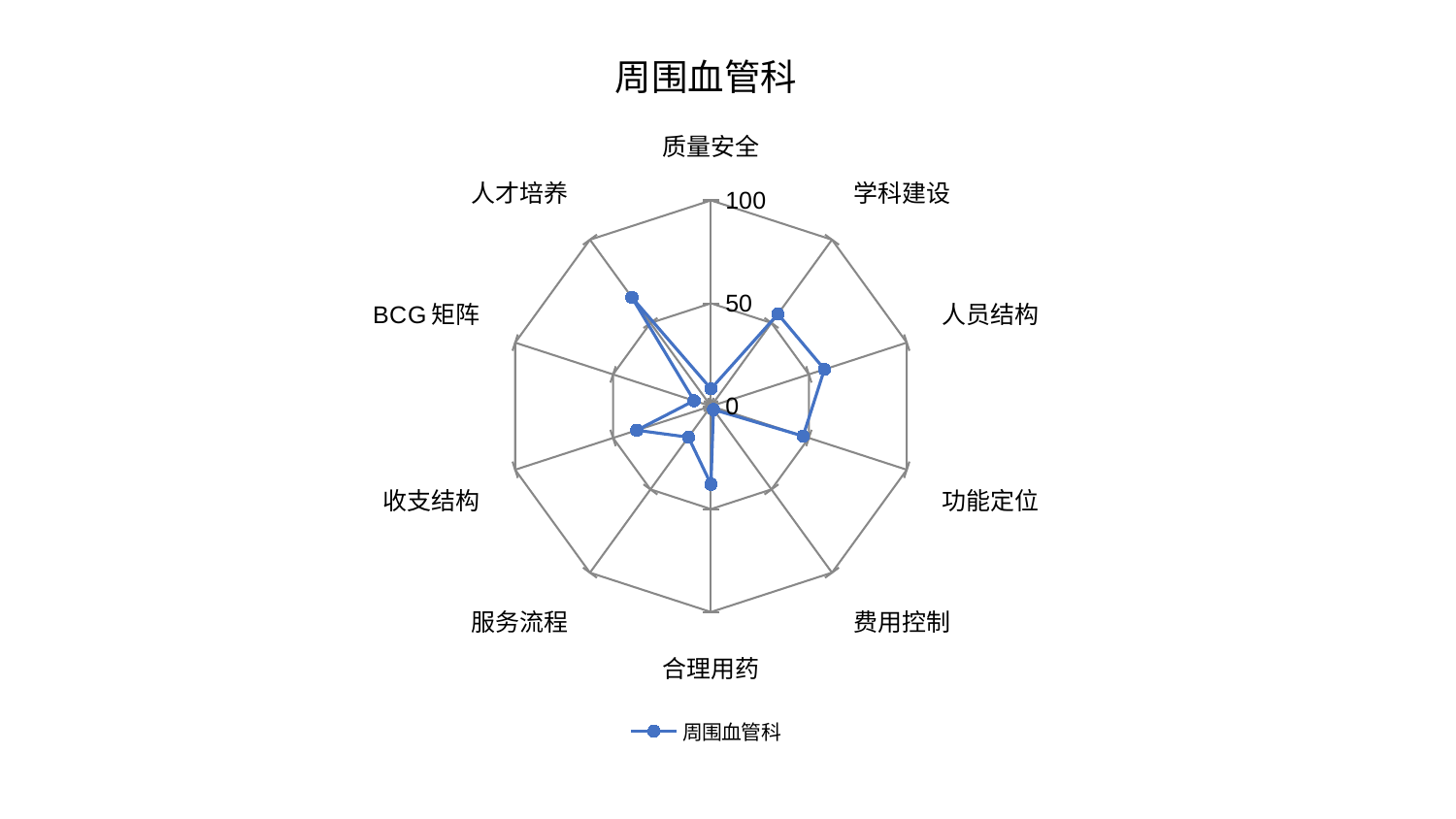

### Chart: 周围血管科

| Category | 周围血管科 |
|---|---|
| 质量安全 | 8.41023791927881 |
| 学科建设 | 55.335386440700496 |
| 人员结构 | 57.937809118970755 |
| 功能定位 | 47.04352318389006 |
| 费用控制 | 2.0600122838749364 |
| 合理用药 | 37.91839883486412 |
| 服务流程 | 18.616830916336884 |
| 收支结构 | 37.90879591683703 |
| BCG矩阵 | 8.619851239428957 |
| 人才培养 | 65.37409751927201 |
116